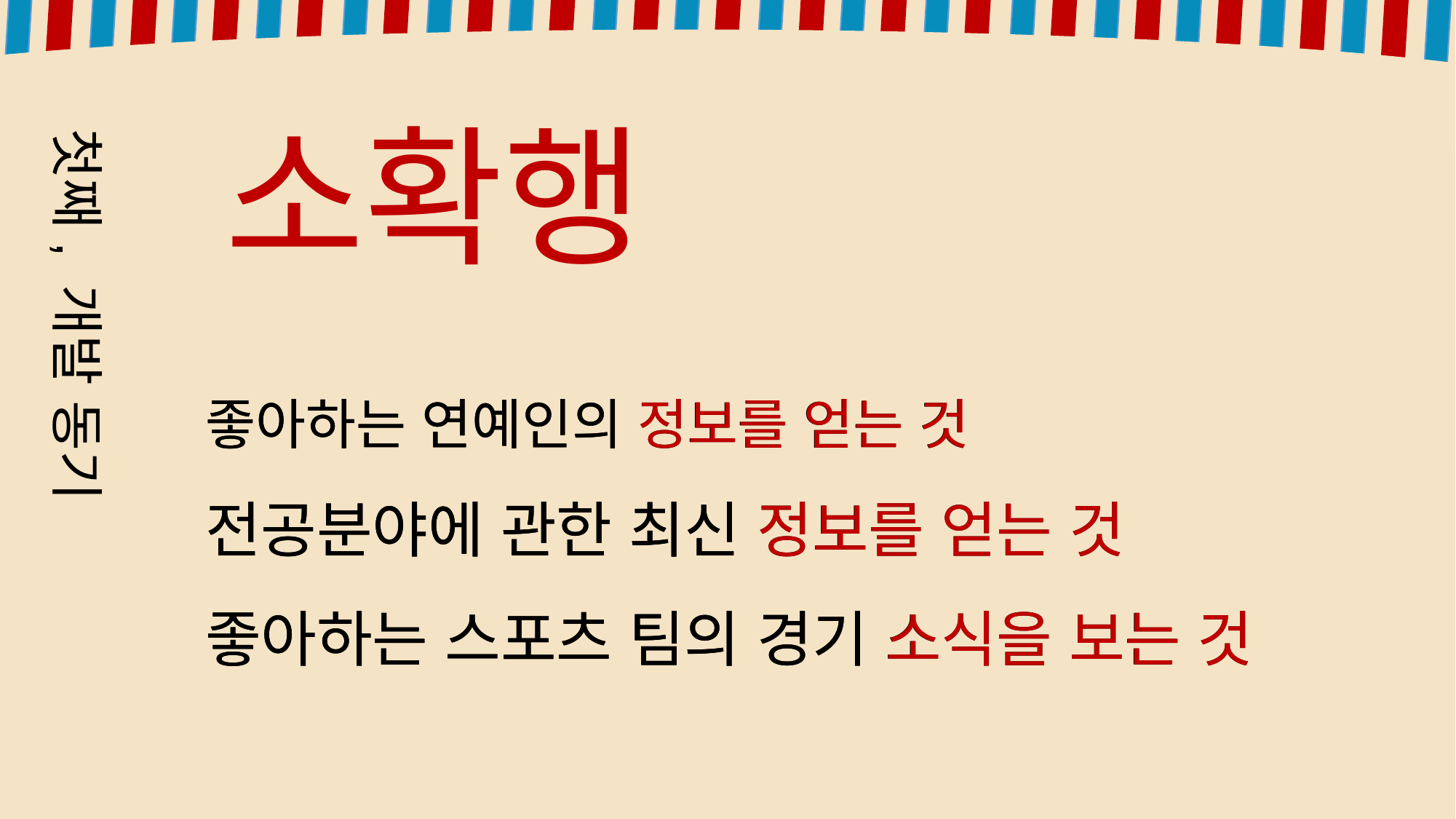

소확행
첫째, 개발 동기
좋아하는 연예인의 정보를 얻는 것
전공분야에 관한 최신 정보를 얻는 것
좋아하는 스포츠 팀의 경기 소식을 보는 것
좋아하는 연예인의 정보를 얻는 것
전공분야에 관한 최신 정보를 얻는 것
좋아하는 스포츠 팀의 경기 소식을 보는 것